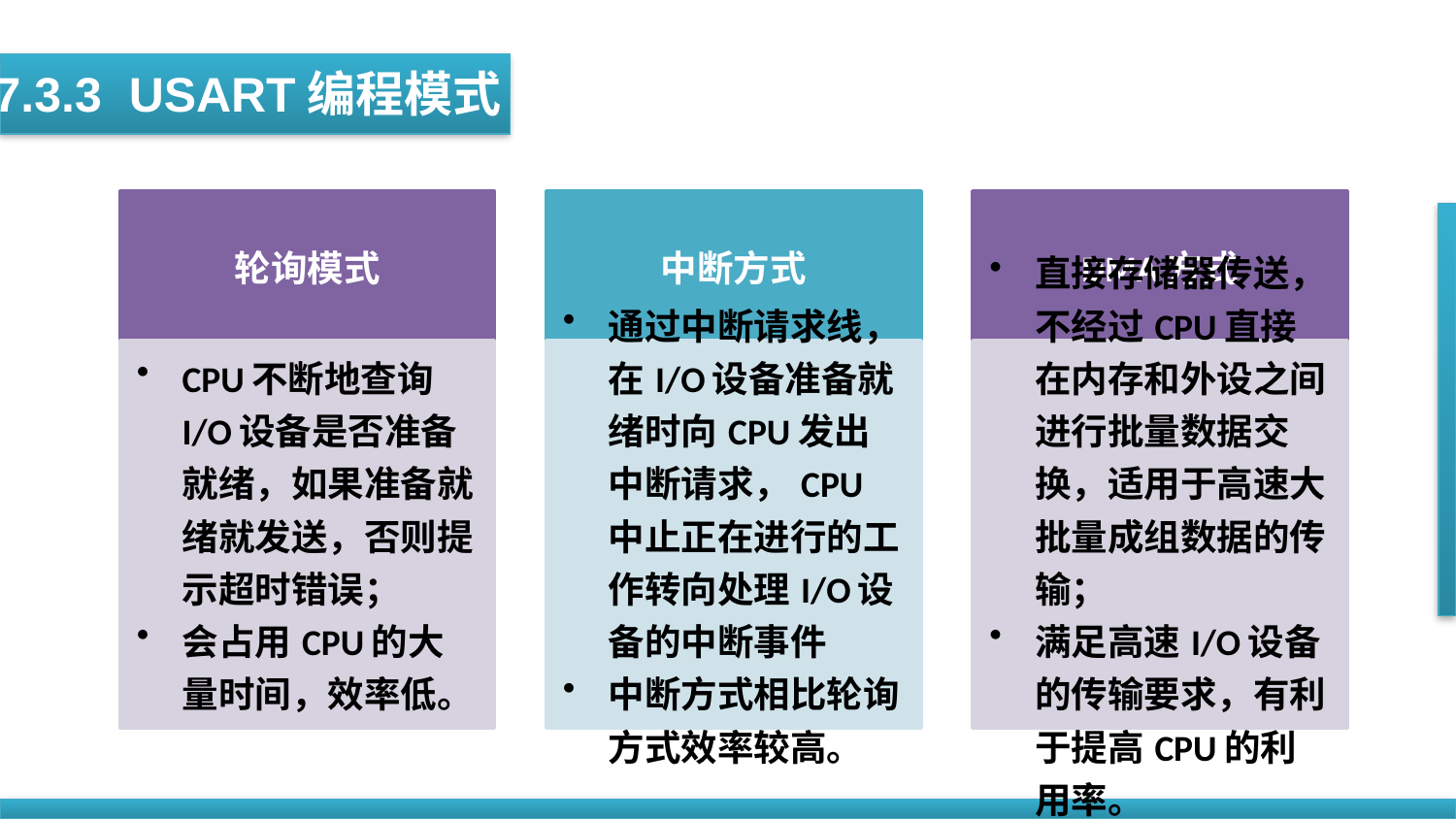

7.3.3  USART编程模式
轮询模式
中断方式
CPU不断地查询I/O设备是否准备就绪，如果准备就绪就发送，否则提示超时错误；
会占用CPU的大量时间，效率低。
DMA方式
通过中断请求线，在I/O设备准备就绪时向CPU发出中断请求，CPU中止正在进行的工作转向处理I/O设备的中断事件
中断方式相比轮询方式效率较高。
满足高速I/O设备的传输要求，有利于提高CPU的利用率。